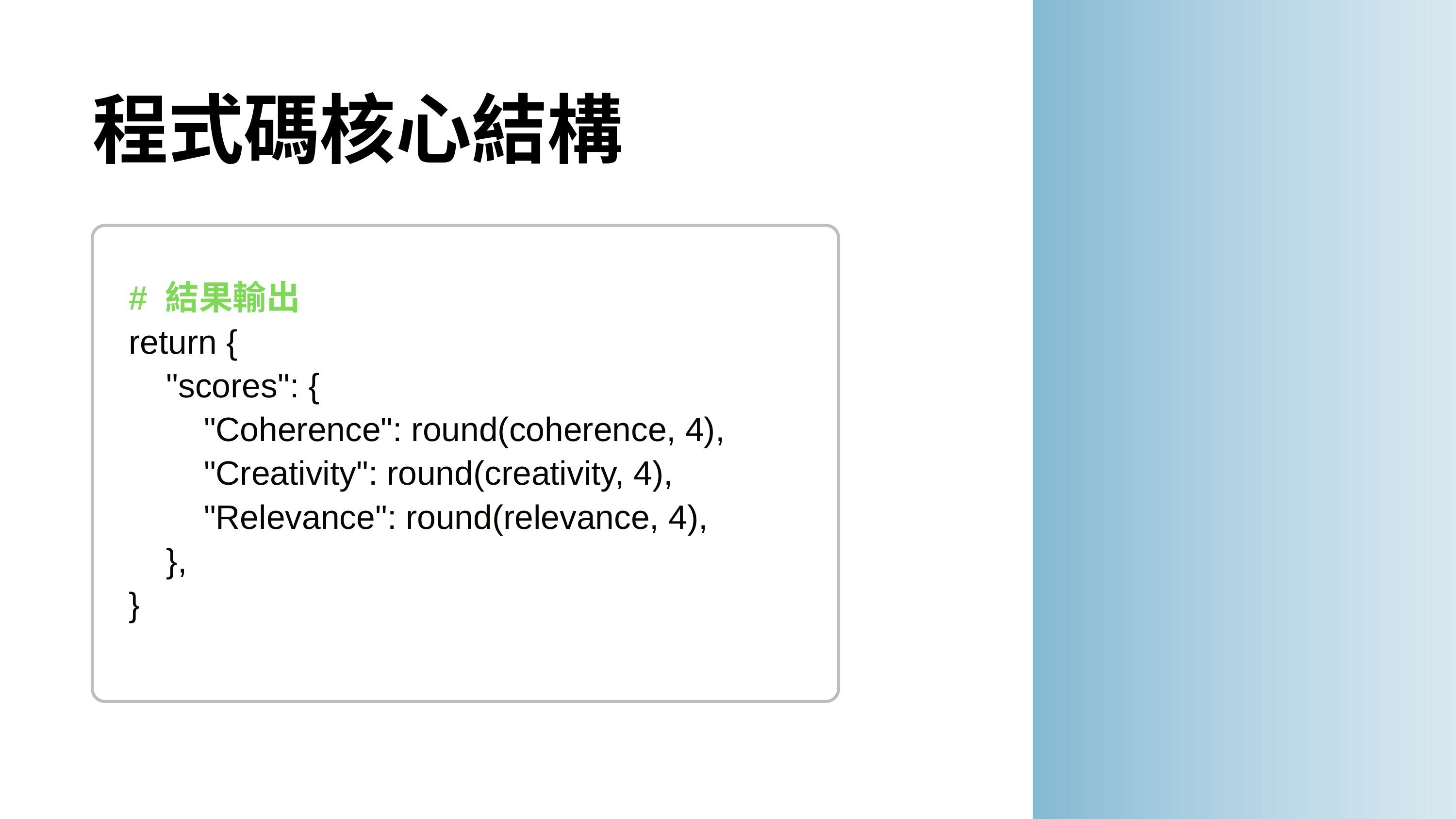

程式碼核心結構

# 結果輸出
return {
    "scores": {
        "Coherence": round(coherence, 4),
        "Creativity": round(creativity, 4),
        "Relevance": round(relevance, 4),
    },
}